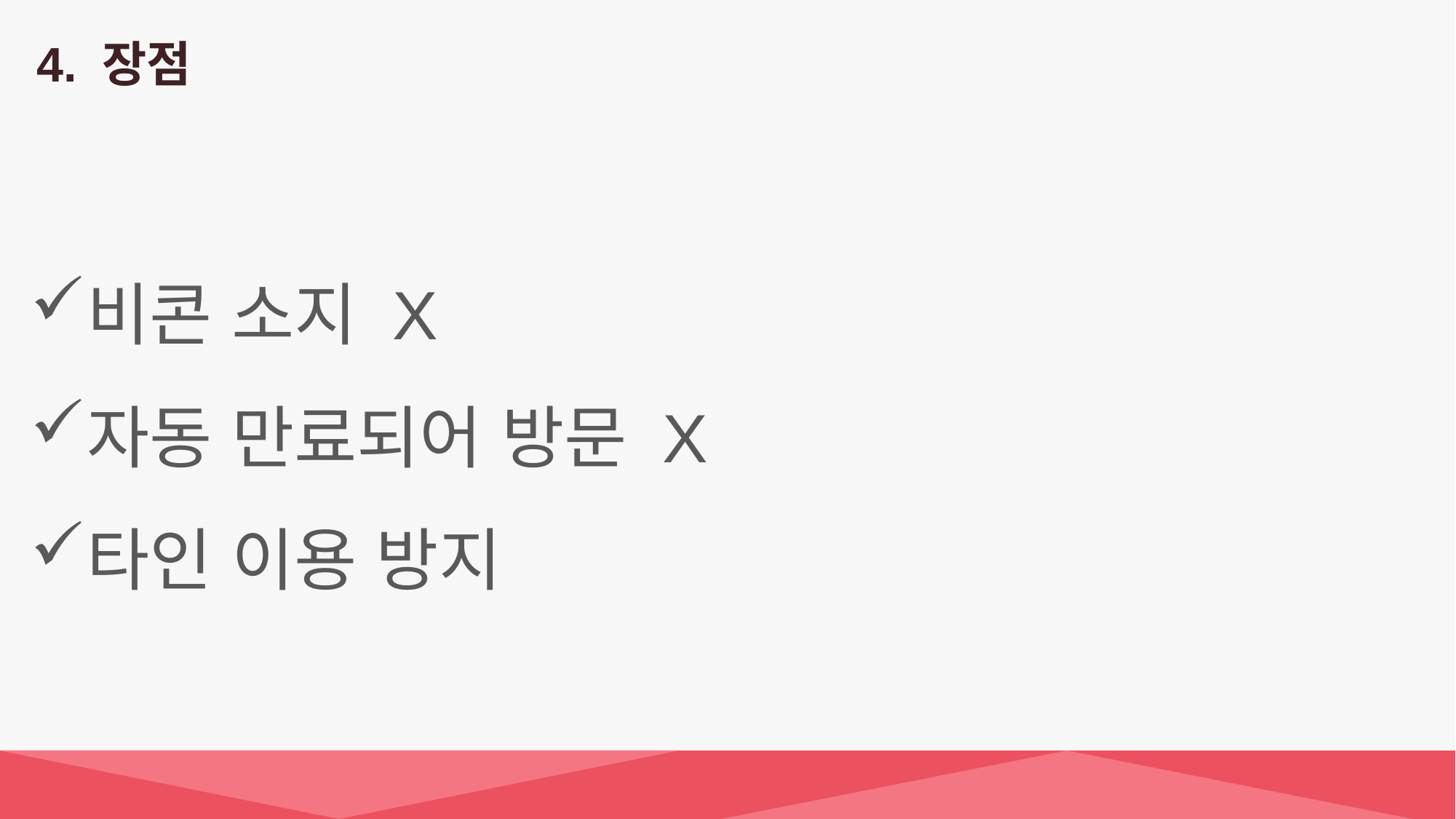

4. 장점
비콘 소지 X
자동 만료되어 방문 X
타인 이용 방지